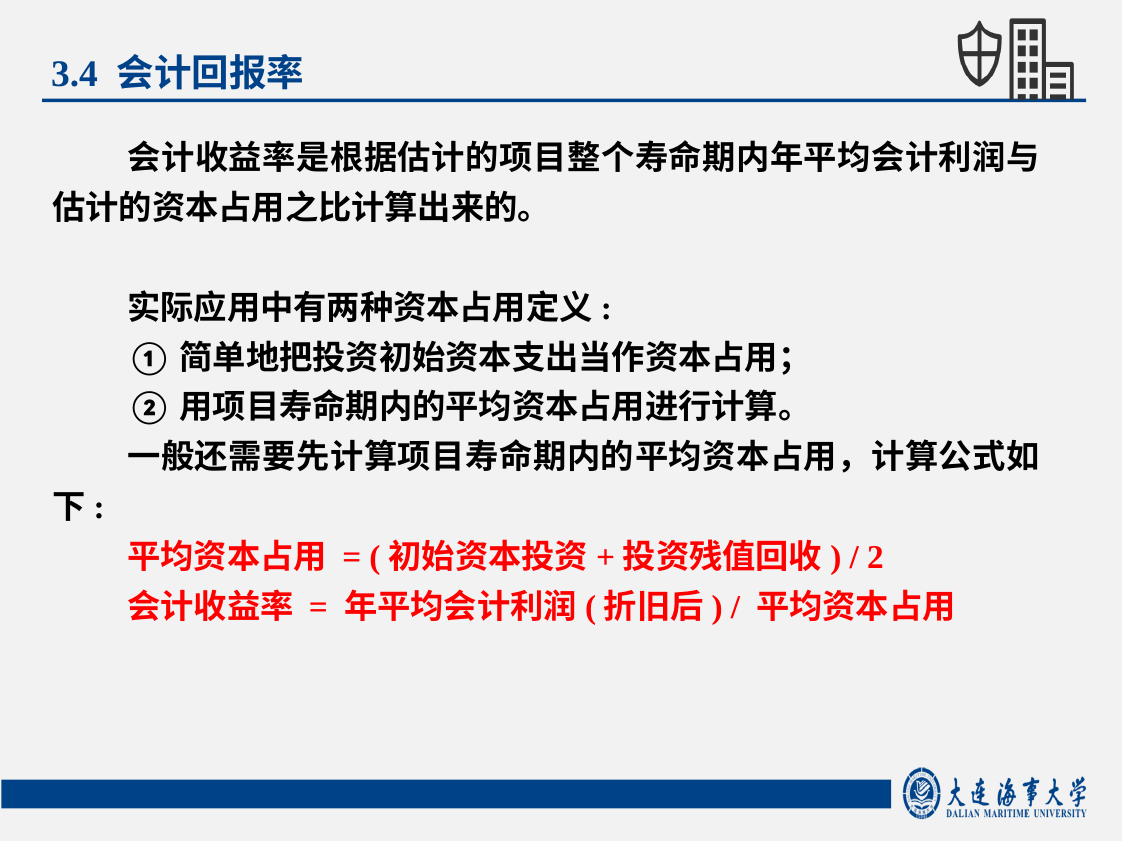

3.4 会计回报率
会计收益率是根据估计的项目整个寿命期内年平均会计利润与估计的资本占用之比计算出来的。

实际应用中有两种资本占用定义:
①简单地把投资初始资本支出当作资本占用；
②用项目寿命期内的平均资本占用进行计算。
一般还需要先计算项目寿命期内的平均资本占用，计算公式如下:
平均资本占用 = (初始资本投资+投资残值回收) / 2
会计收益率 = 年平均会计利润(折旧后) / 平均资本占用